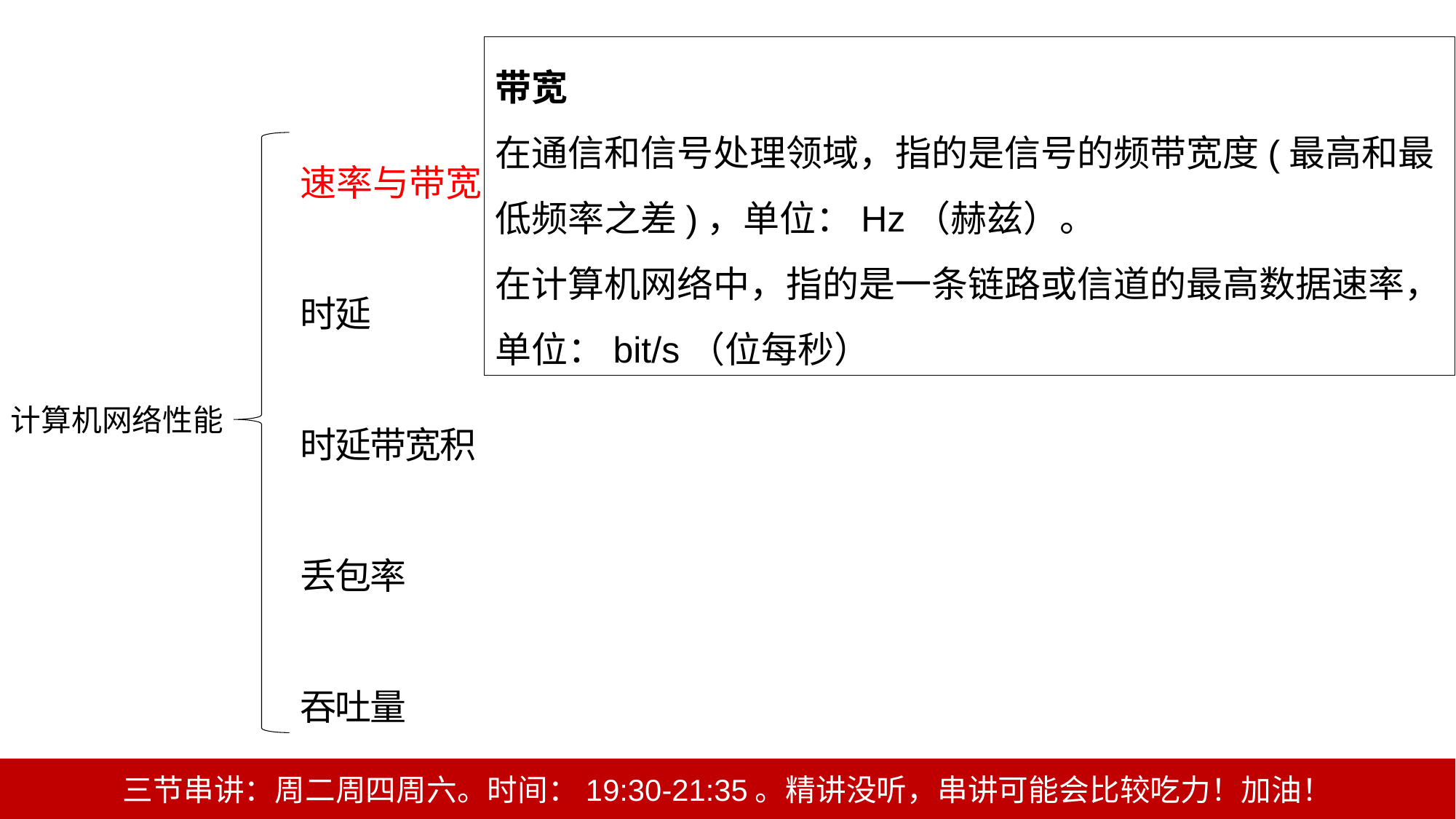

带宽
在通信和信号处理领域，指的是信号的频带宽度(最高和最低频率之差)，单位：Hz（赫兹）。
在计算机网络中，指的是一条链路或信道的最高数据速率，单位：bit/s（位每秒）

速率与带宽

时延

时延带宽积

丢包率

吞吐量
计算机网络性能